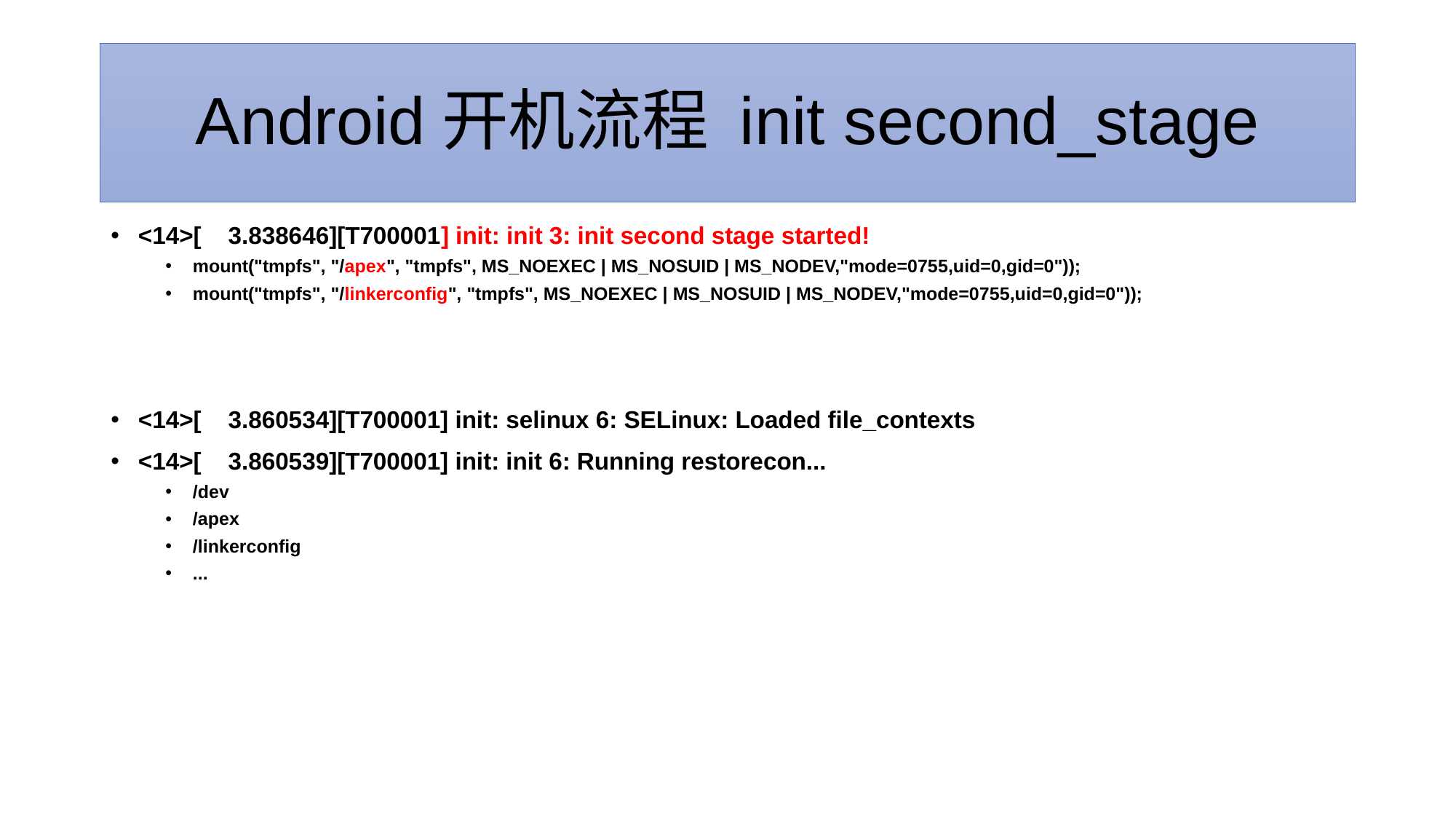

# Android开机流程 init second_stage
<14>[    3.838646][T700001] init: init 3: init second stage started!
mount("tmpfs", "/apex", "tmpfs", MS_NOEXEC | MS_NOSUID | MS_NODEV,"mode=0755,uid=0,gid=0"));
mount("tmpfs", "/linkerconfig", "tmpfs", MS_NOEXEC | MS_NOSUID | MS_NODEV,"mode=0755,uid=0,gid=0"));

<14>[    3.860534][T700001] init: selinux 6: SELinux: Loaded file_contexts
<14>[    3.860539][T700001] init: init 6: Running restorecon...
/dev
/apex
/linkerconfig
...